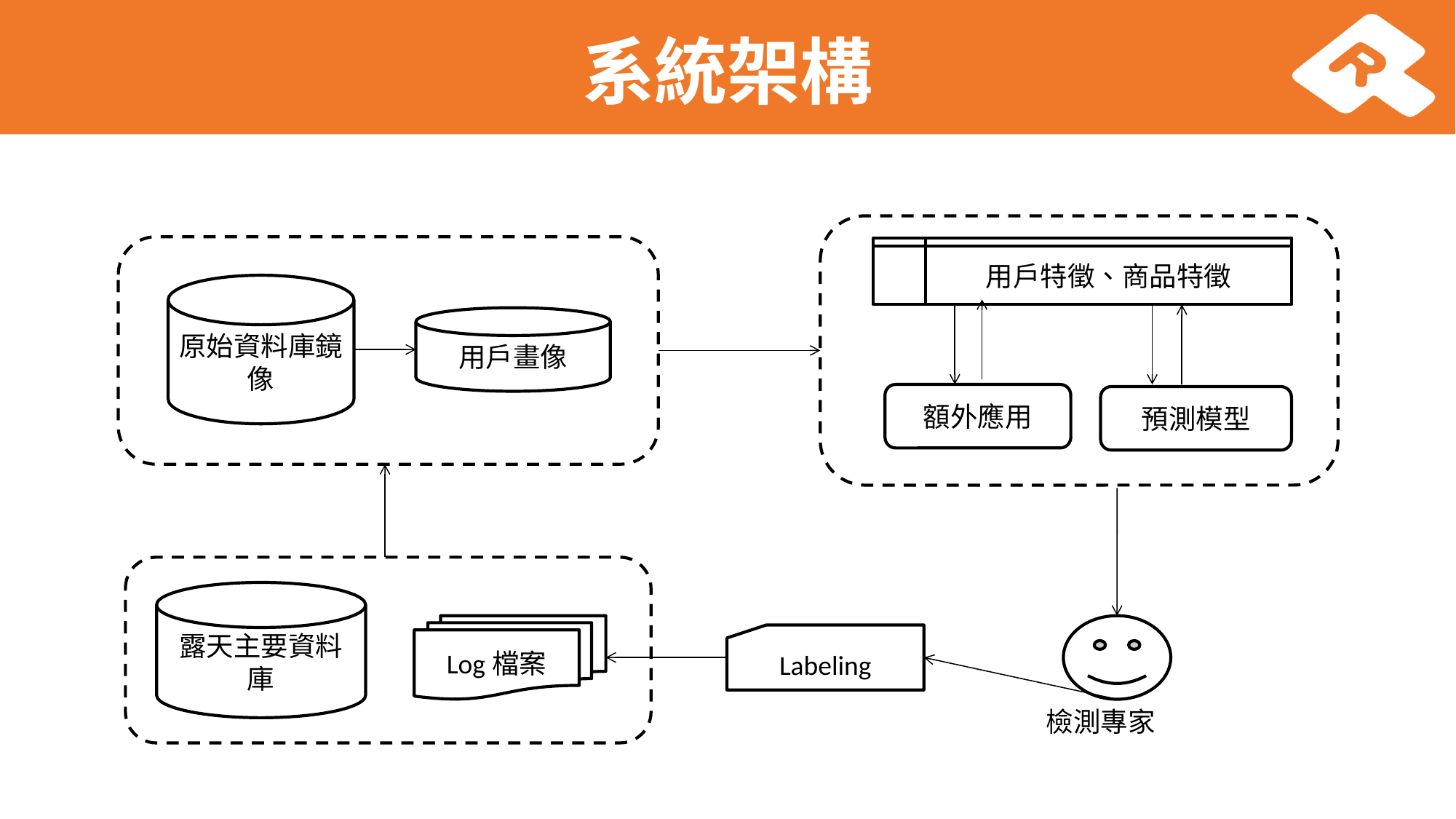

# 系統架構

用戶特徵、商品特徵
額外應用
預測模型

原始資料庫鏡像
用戶畫像

露天主要資料庫
Log檔案

Labeling
檢測專家